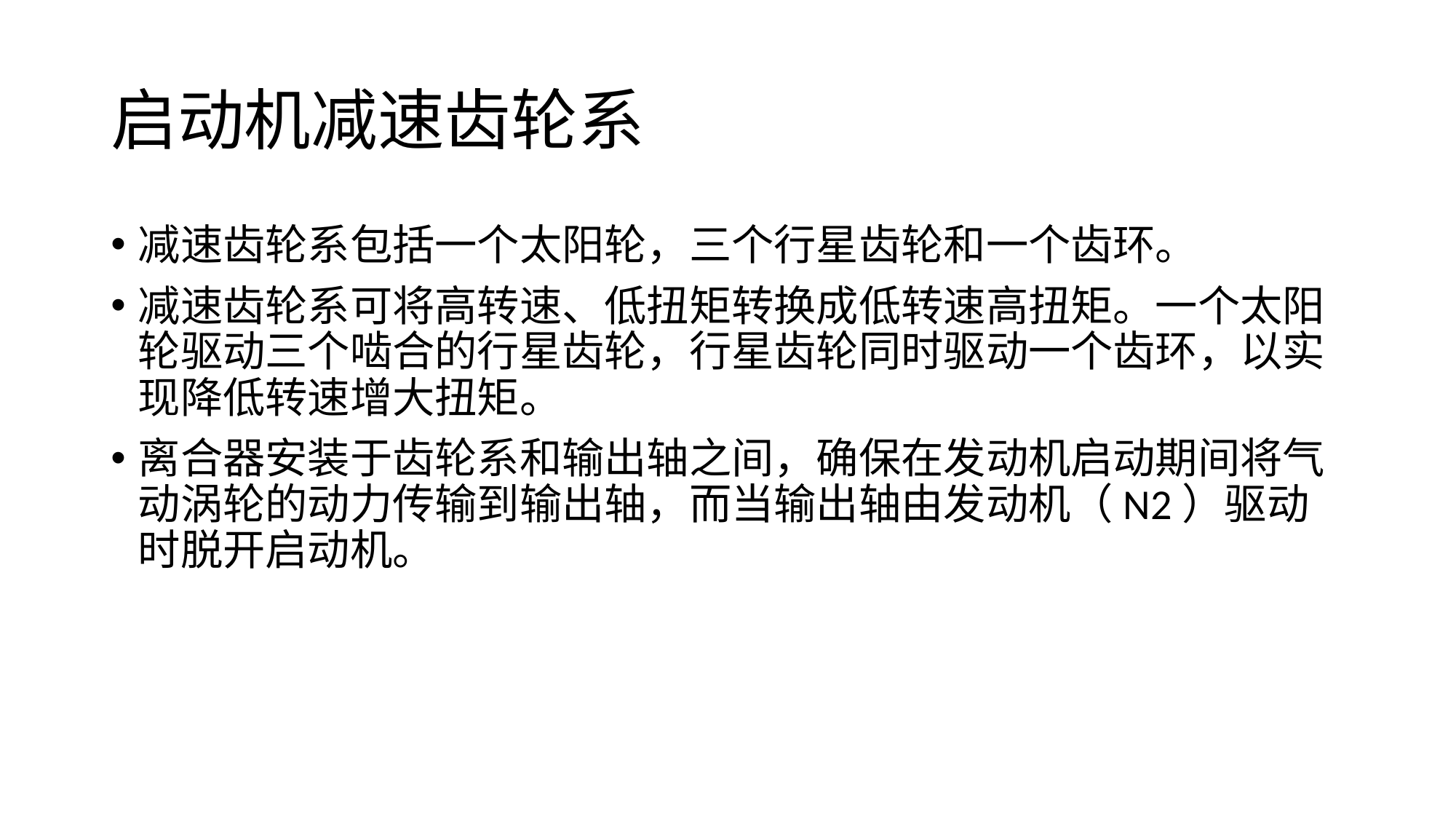

# 启动机减速齿轮系
减速齿轮系包括一个太阳轮，三个行星齿轮和一个齿环。
减速齿轮系可将高转速、低扭矩转换成低转速高扭矩。一个太阳轮驱动三个啮合的行星齿轮，行星齿轮同时驱动一个齿环，以实现降低转速增大扭矩。
离合器安装于齿轮系和输出轴之间，确保在发动机启动期间将气动涡轮的动力传输到输出轴，而当输出轴由发动机（N2）驱动时脱开启动机。